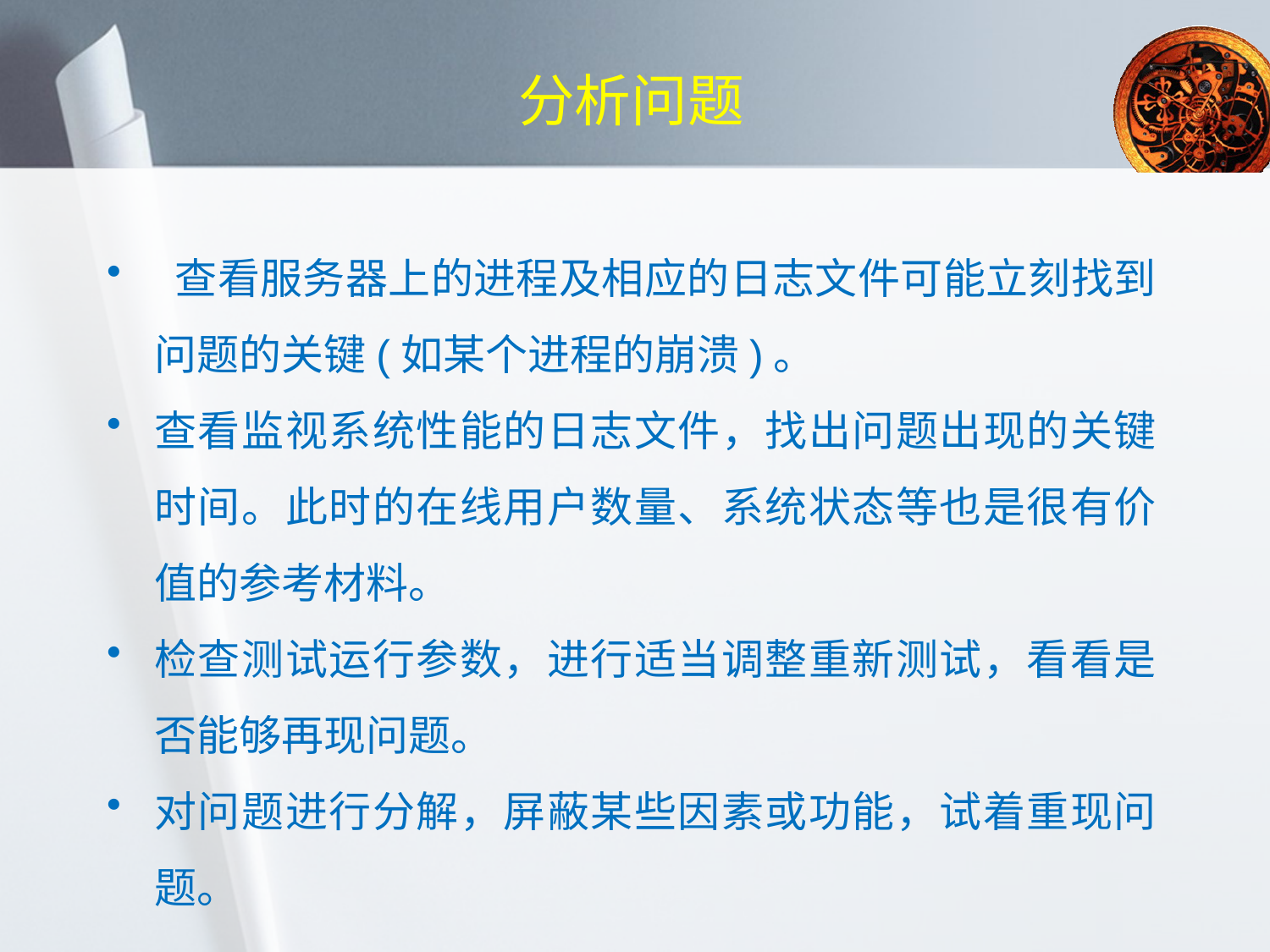

# 分析问题
 查看服务器上的进程及相应的日志文件可能立刻找到问题的关键(如某个进程的崩溃)。
查看监视系统性能的日志文件，找出问题出现的关键时间。此时的在线用户数量、系统状态等也是很有价值的参考材料。
检查测试运行参数，进行适当调整重新测试，看看是否能够再现问题。
对问题进行分解，屏蔽某些因素或功能，试着重现问题。